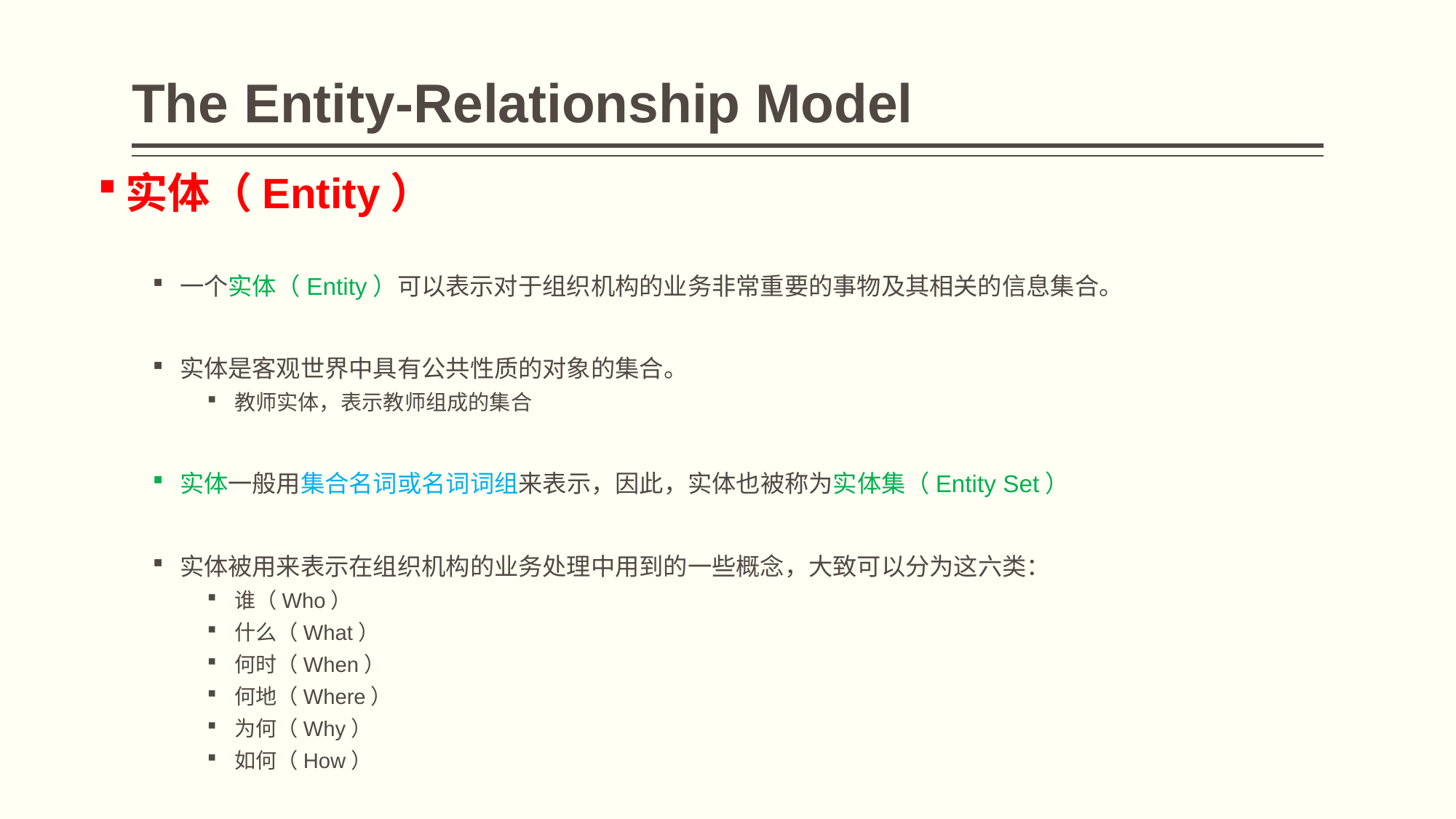

# The Entity-Relationship Model
实体（Entity）

一个实体（Entity）可以表示对于组织机构的业务非常重要的事物及其相关的信息集合。

实体是客观世界中具有公共性质的对象的集合。
教师实体，表示教师组成的集合

实体一般用集合名词或名词词组来表示，因此，实体也被称为实体集（Entity Set）

实体被用来表示在组织机构的业务处理中用到的一些概念，大致可以分为这六类：
谁（Who）
什么（What）
何时（When）
何地（Where）
为何（Why）
如何（How）